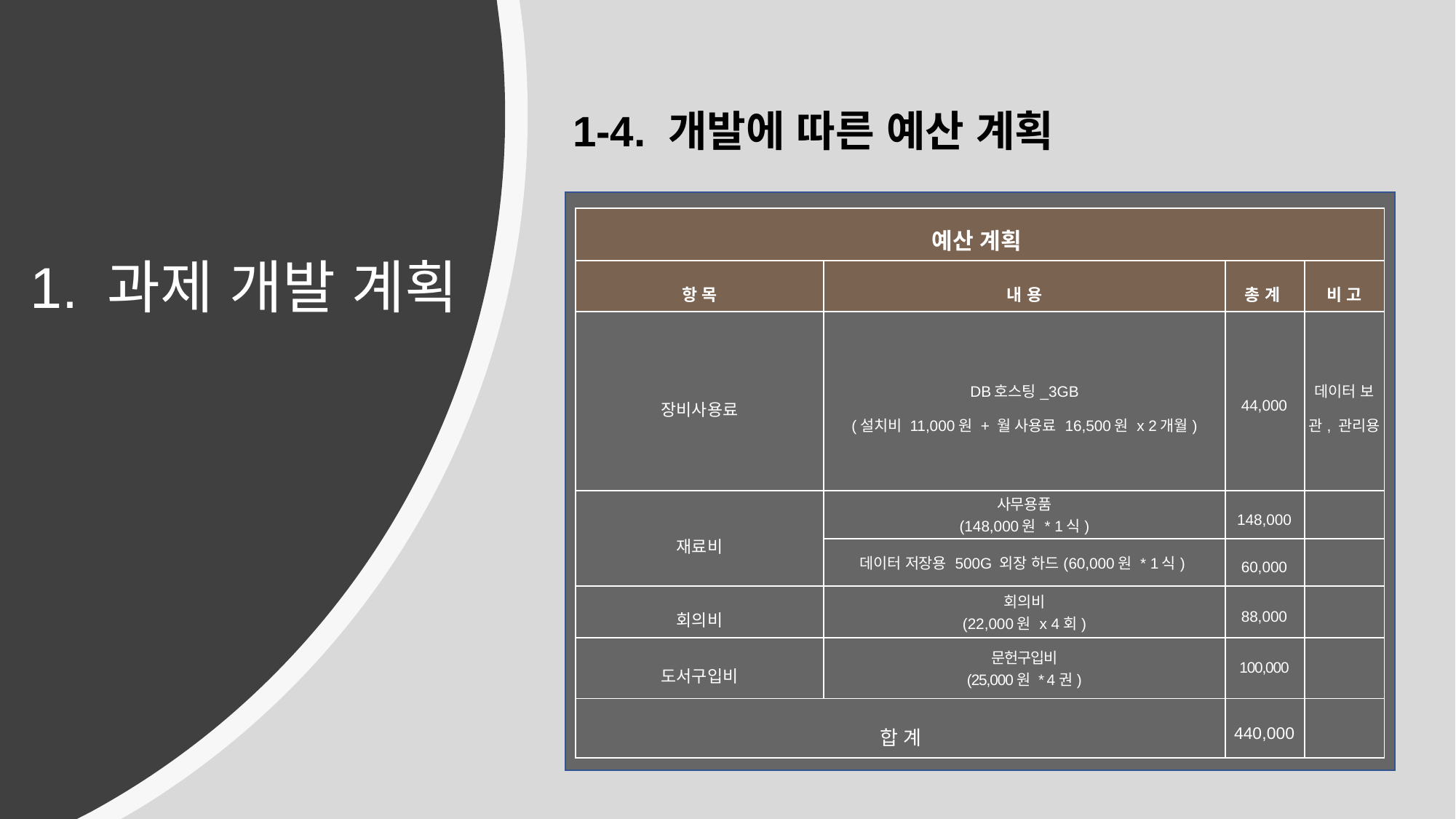

1-4. 개발에 따른 예산 계획
1. 과제 개발 계획

| 예산 계획 |  |  |  |
| --- | --- | --- | --- |
| 항 목 | 내 용 | 총 계 | 비 고 |
| 장비사용료 | DB호스팅\_3GB (설치비 11,000원 + 월 사용료 16,500원 x 2개월) | 44,000 | 데이터 보관, 관리용 |
| 재료비 | 사무용품 (148,000원 \* 1식) | 148,000 |  |
|  | 데이터 저장용 500G 외장 하드(60,000원 \* 1식) | 60,000 |  |
| 회의비 | 회의비 (22,000원 x 4회) | 88,000 |  |
| 도서구입비 | 문헌구입비 (25,000원 \* 4권) | 100,000 |  |
| 합 계 |  | 440,000 |  |